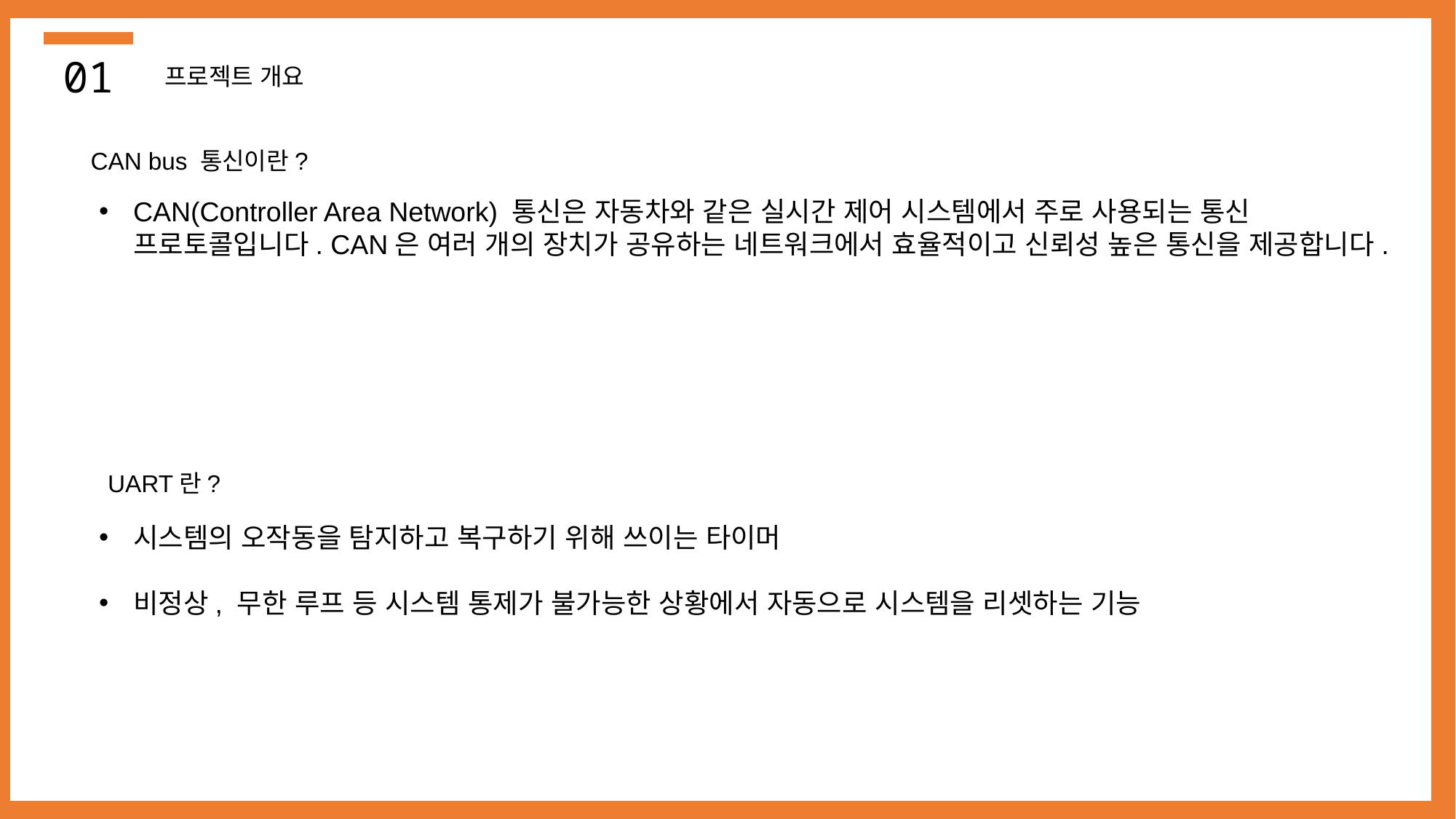

01

프로젝트 개요
CAN bus 통신이란?
CAN(Controller Area Network) 통신은 자동차와 같은 실시간 제어 시스템에서 주로 사용되는 통신 프로토콜입니다. CAN은 여러 개의 장치가 공유하는 네트워크에서 효율적이고 신뢰성 높은 통신을 제공합니다.
UART란?
시스템의 오작동을 탐지하고 복구하기 위해 쓰이는 타이머

비정상, 무한 루프 등 시스템 통제가 불가능한 상황에서 자동으로 시스템을 리셋하는 기능